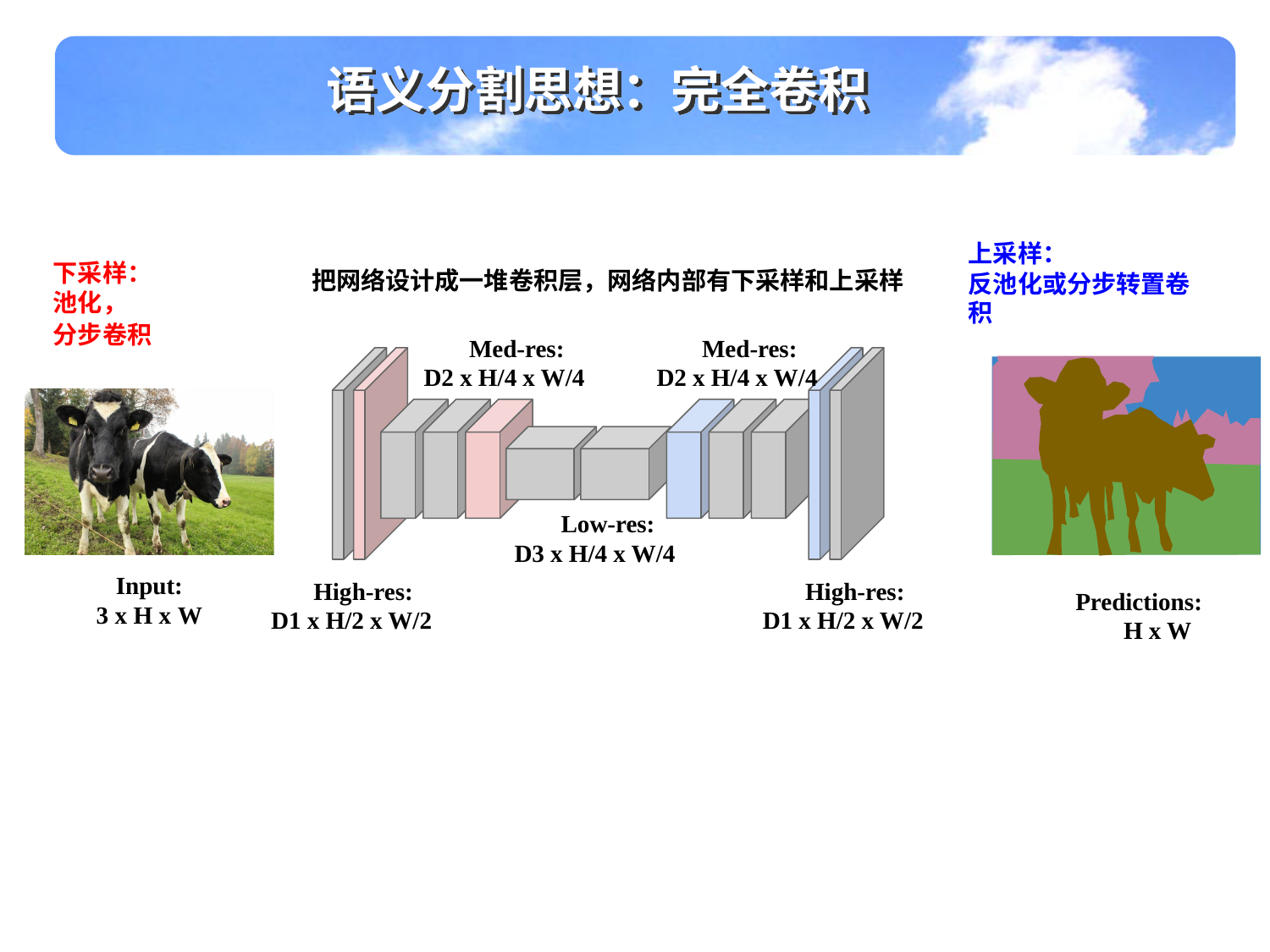

语义分割思想：完全卷积
上采样：
下采样：
池化，
分步卷积
把网络设计成一堆卷积层，网络内部有下采样和上采样
反池化或分步转置卷积
Med-res:  D2 x H/4 x W/4
Med-res:  D2 x H/4 x W/4

Low-res:  D3 x H/4 x W/4
Input:
3 x H x W
High-res:  D1 x H/2 x W/2
High-res:  D1 x H/2 x W/2
Predictions:  H x W